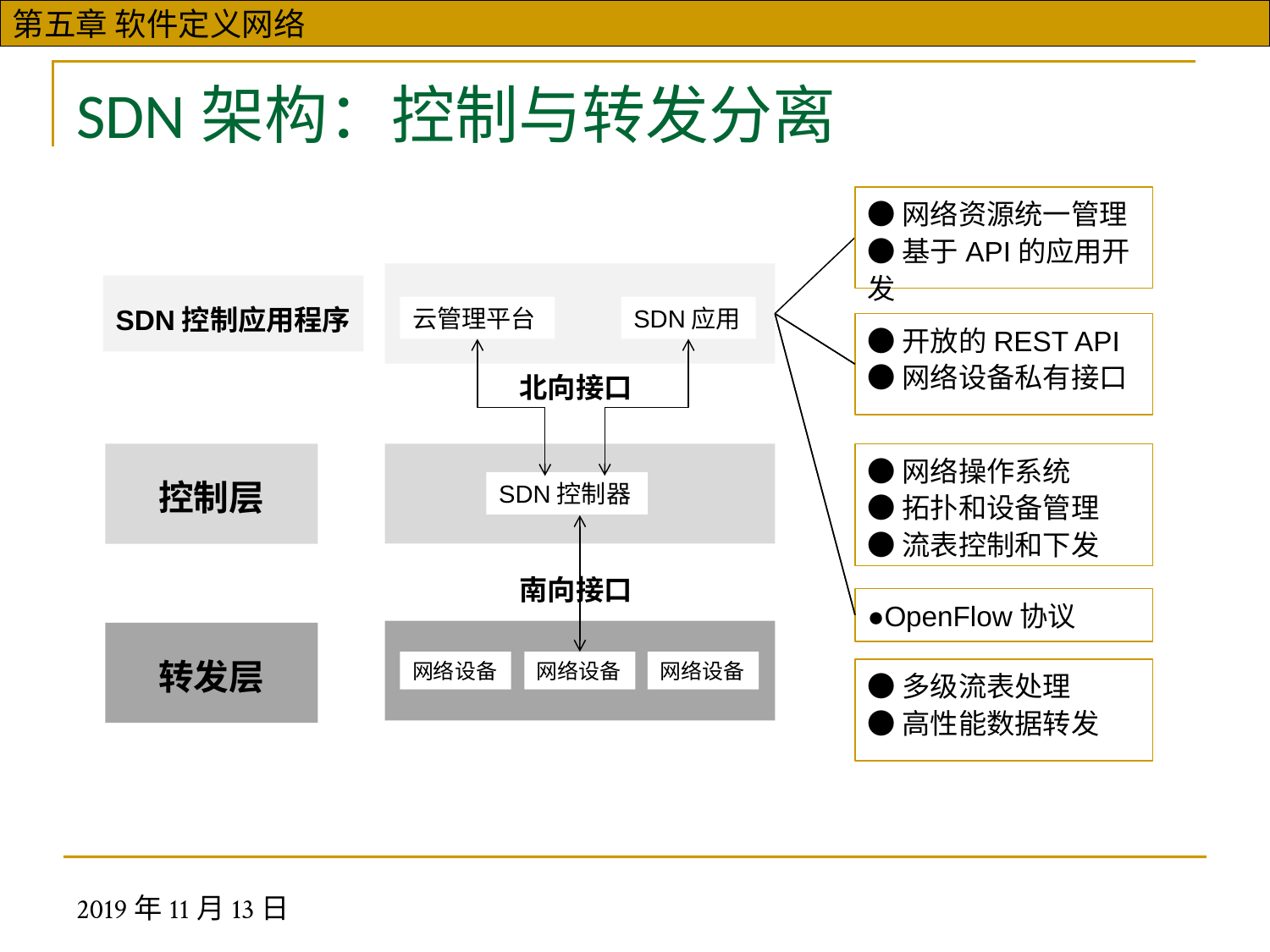

# SDN架构：控制与转发分离
●网络资源统一管理
●基于API的应用开发

SDN控制应用程序
云管理平台
SDN应用
●开放的REST API
●网络设备私有接口
北向接口

控制层
●网络操作系统
●拓扑和设备管理
●流表控制和下发
SDN控制器
南向接口
●OpenFlow协议

转发层
网络设备
网络设备
网络设备
●多级流表处理
●高性能数据转发
2019年11月13日